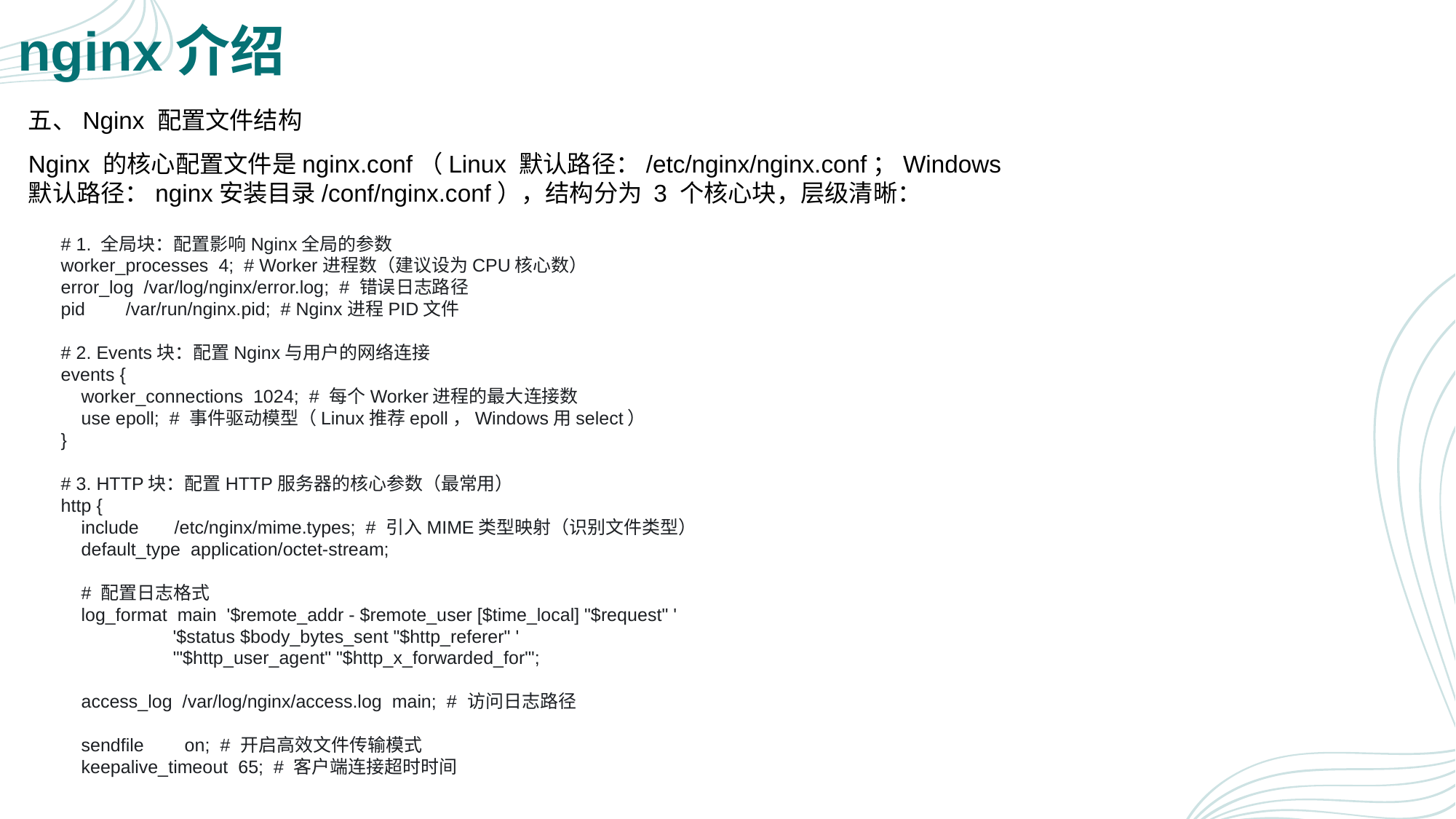

# nginx介绍
五、Nginx 配置文件结构
Nginx 的核心配置文件是nginx.conf（Linux 默认路径：/etc/nginx/nginx.conf；Windows 默认路径：nginx安装目录/conf/nginx.conf），结构分为 3 个核心块，层级清晰：
# 1. 全局块：配置影响Nginx全局的参数
worker_processes  4;  # Worker进程数（建议设为CPU核心数）
error_log  /var/log/nginx/error.log;  # 错误日志路径
pid        /var/run/nginx.pid;  # Nginx进程PID文件

# 2. Events块：配置Nginx与用户的网络连接
events {
    worker_connections  1024;  # 每个Worker进程的最大连接数
    use epoll;  # 事件驱动模型（Linux推荐epoll，Windows用select）
}

# 3. HTTP块：配置HTTP服务器的核心参数（最常用）
http {
    include       /etc/nginx/mime.types;  # 引入MIME类型映射（识别文件类型）
    default_type  application/octet-stream;

    # 配置日志格式
    log_format  main  '$remote_addr - $remote_user [$time_local] "$request" '
                      '$status $body_bytes_sent "$http_referer" '
                      '"$http_user_agent" "$http_x_forwarded_for"';

    access_log  /var/log/nginx/access.log  main;  # 访问日志路径

    sendfile        on;  # 开启高效文件传输模式
    keepalive_timeout  65;  # 客户端连接超时时间